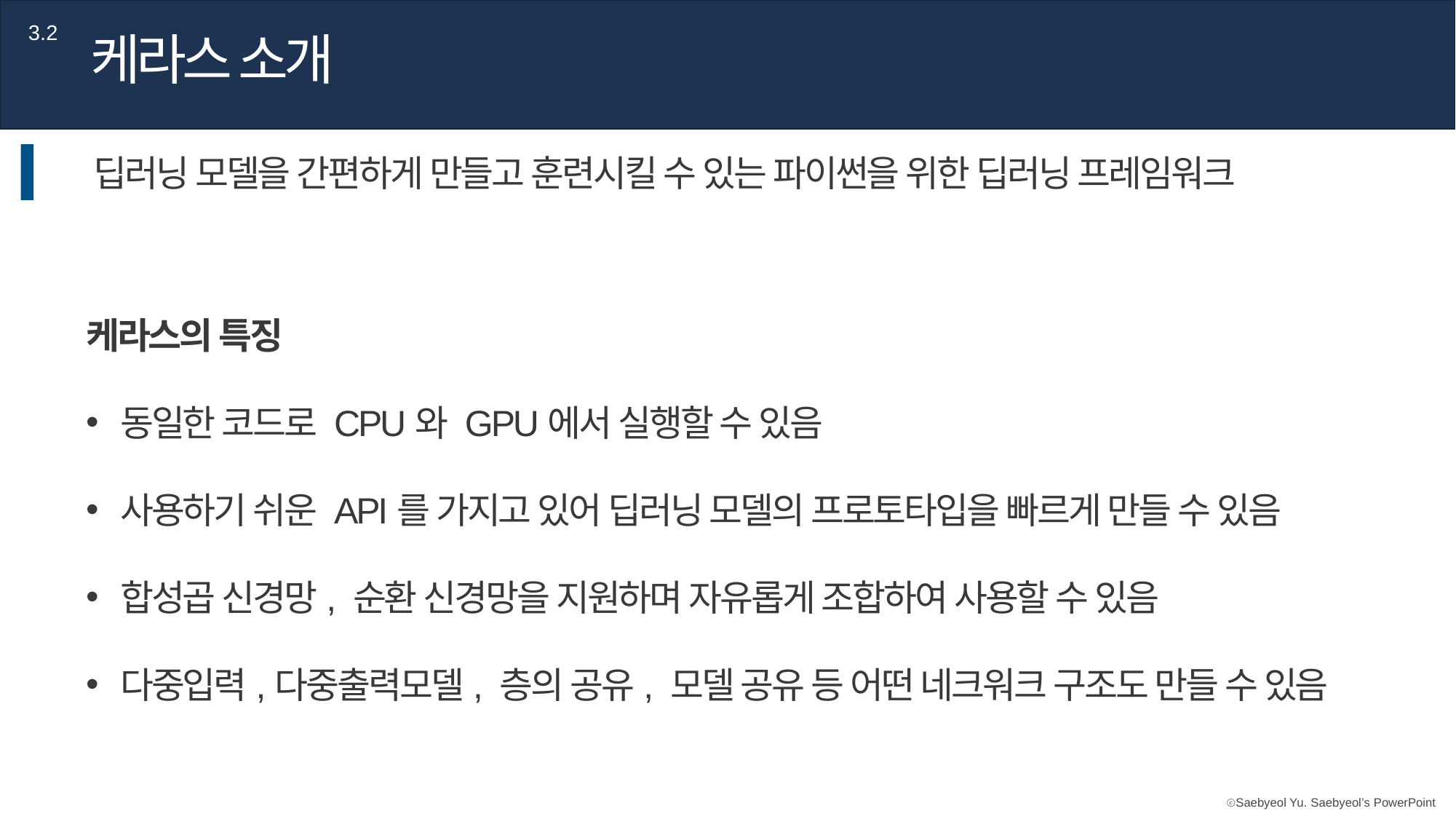

3.2
케라스 소개

딥러닝 모델을 간편하게 만들고 훈련시킬 수 있는 파이썬을 위한 딥러닝 프레임워크
케라스의 특징
동일한 코드로 CPU와 GPU에서 실행할 수 있음
사용하기 쉬운 API를 가지고 있어 딥러닝 모델의 프로토타입을 빠르게 만들 수 있음
합성곱 신경망, 순환 신경망을 지원하며 자유롭게 조합하여 사용할 수 있음
다중입력,다중출력모델, 층의 공유, 모델 공유 등 어떤 네크워크 구조도 만들 수 있음